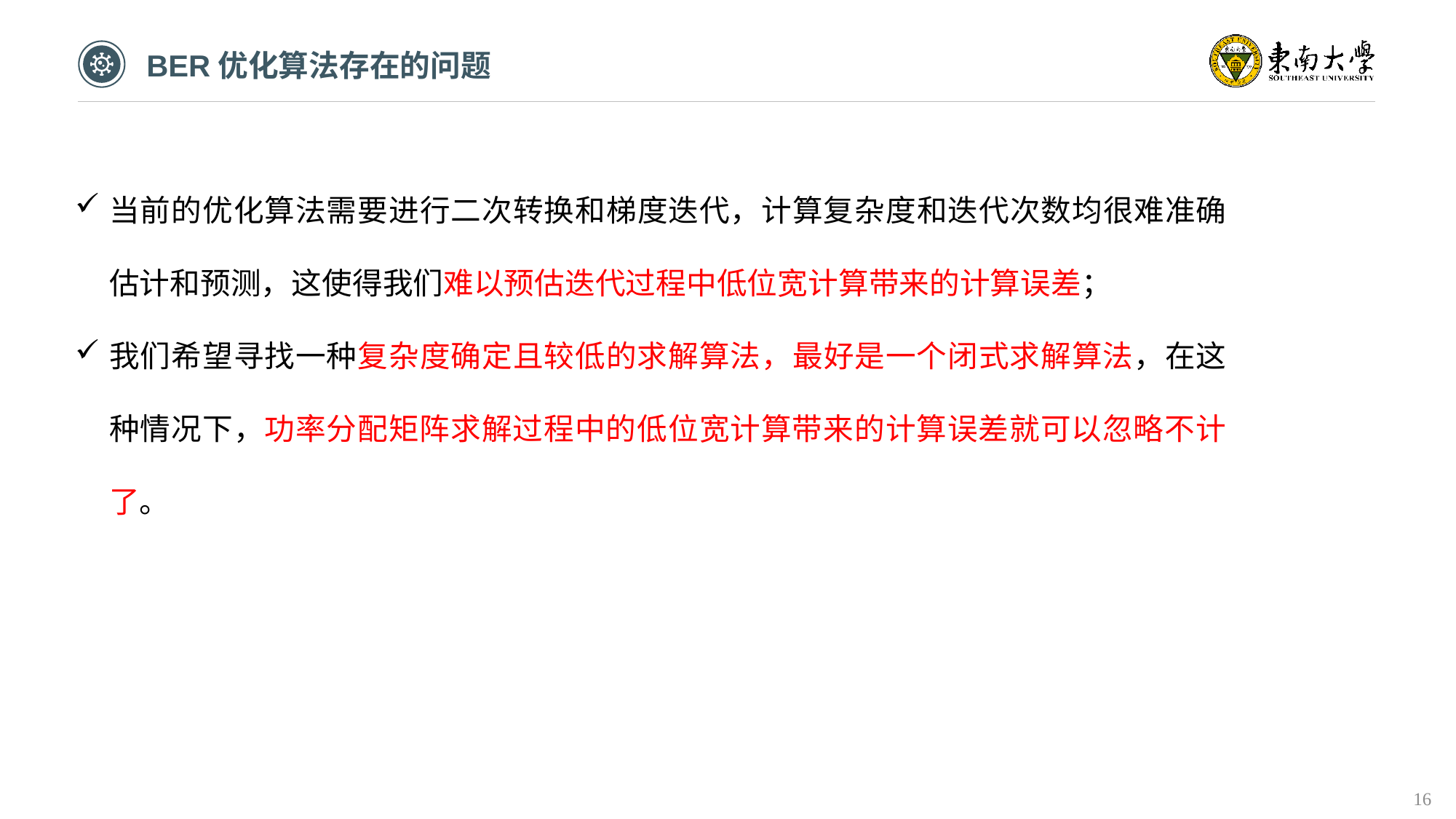

BER优化算法存在的问题

当前的优化算法需要进行二次转换和梯度迭代，计算复杂度和迭代次数均很难准确估计和预测，这使得我们难以预估迭代过程中低位宽计算带来的计算误差；
我们希望寻找一种复杂度确定且较低的求解算法，最好是一个闭式求解算法，在这种情况下，功率分配矩阵求解过程中的低位宽计算带来的计算误差就可以忽略不计了。